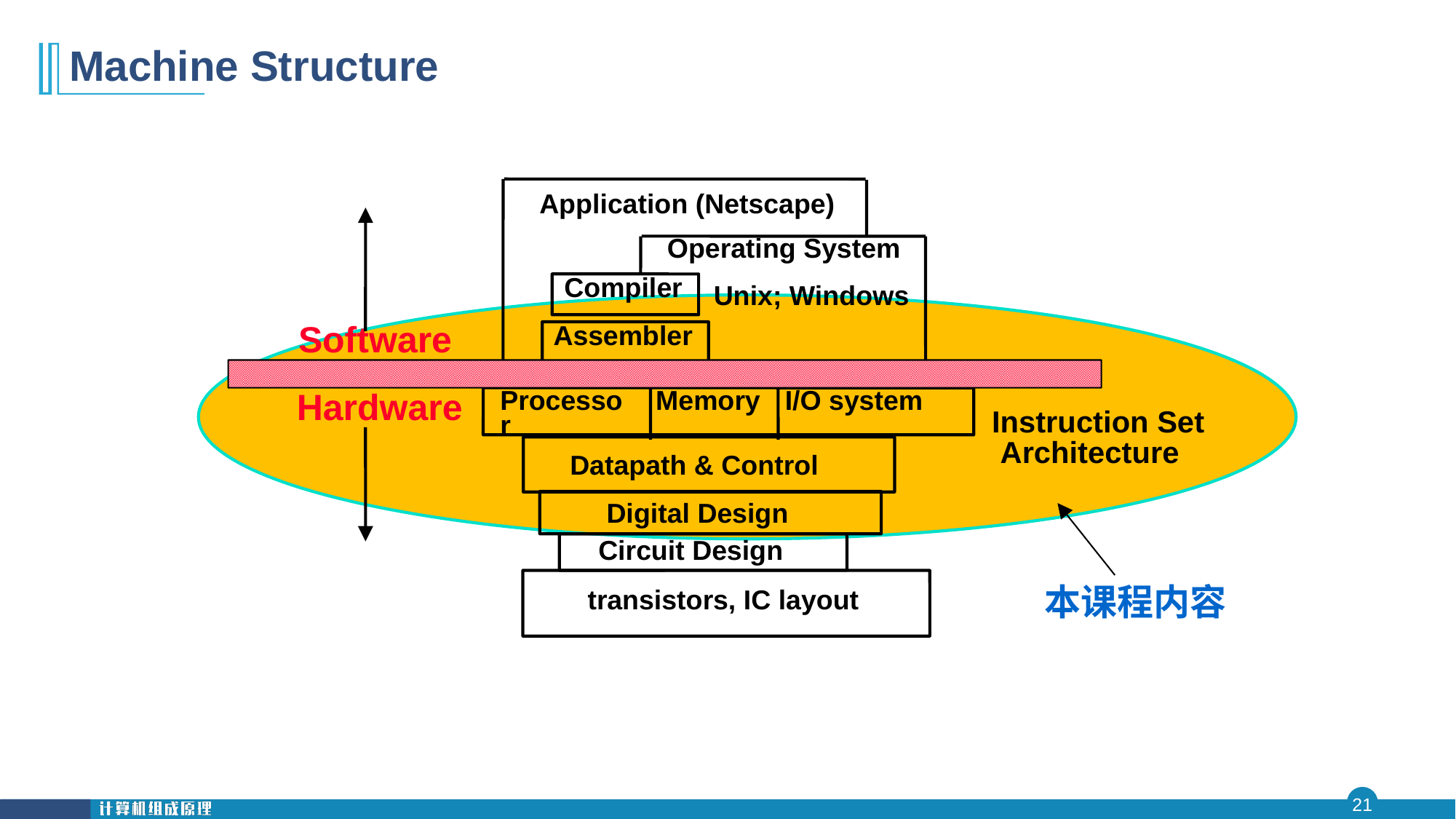

# Machine Structure

Application (Netscape)

Operating System

Compiler
Unix; Windows

Software

Assembler

Hardware

Processor
Memory
I/O system

Instruction Set
 Architecture

Datapath & Control

Digital Design

Circuit Design

本课程内容

transistors, IC layout